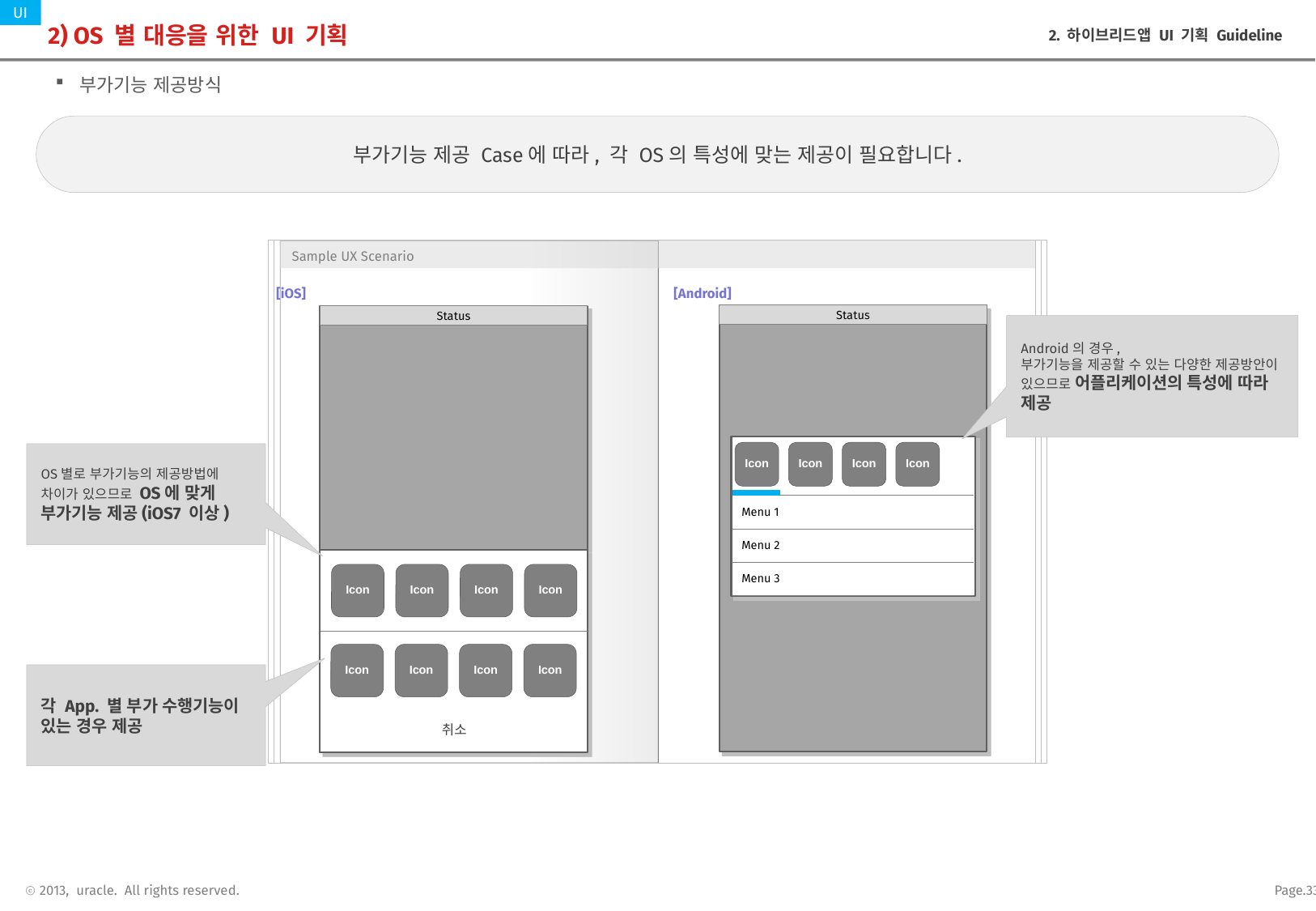

| Updated (2013/11/19) |
| --- |
| 부가기능 제공방식 가이드 추가 |
# 2) OS 별 대응을 위한 UI 기획
2. 하이브리드앱 UI 기획 Guideline
부가기능 제공방식
부가기능 제공 Case에 따라, 각 OS의 특성에 맞는 제공이 필요합니다.
[iOS]
[Android]
Status

Status

Icon
Icon
Icon
Icon
Icon
Icon
Icon
Icon
취소
Android의 경우,
부가기능을 제공할 수 있는 다양한 제공방안이 있으므로 어플리케이션의 특성에 따라 제공

Icon
Icon
Icon
Icon
OS별로 부가기능의 제공방법에 차이가 있으므로 OS에 맞게 부가기능 제공(iOS7 이상)
| Menu 1 |
| --- |
| Menu 2 |
| Menu 3 |
각 App. 별 부가 수행기능이 있는 경우 제공